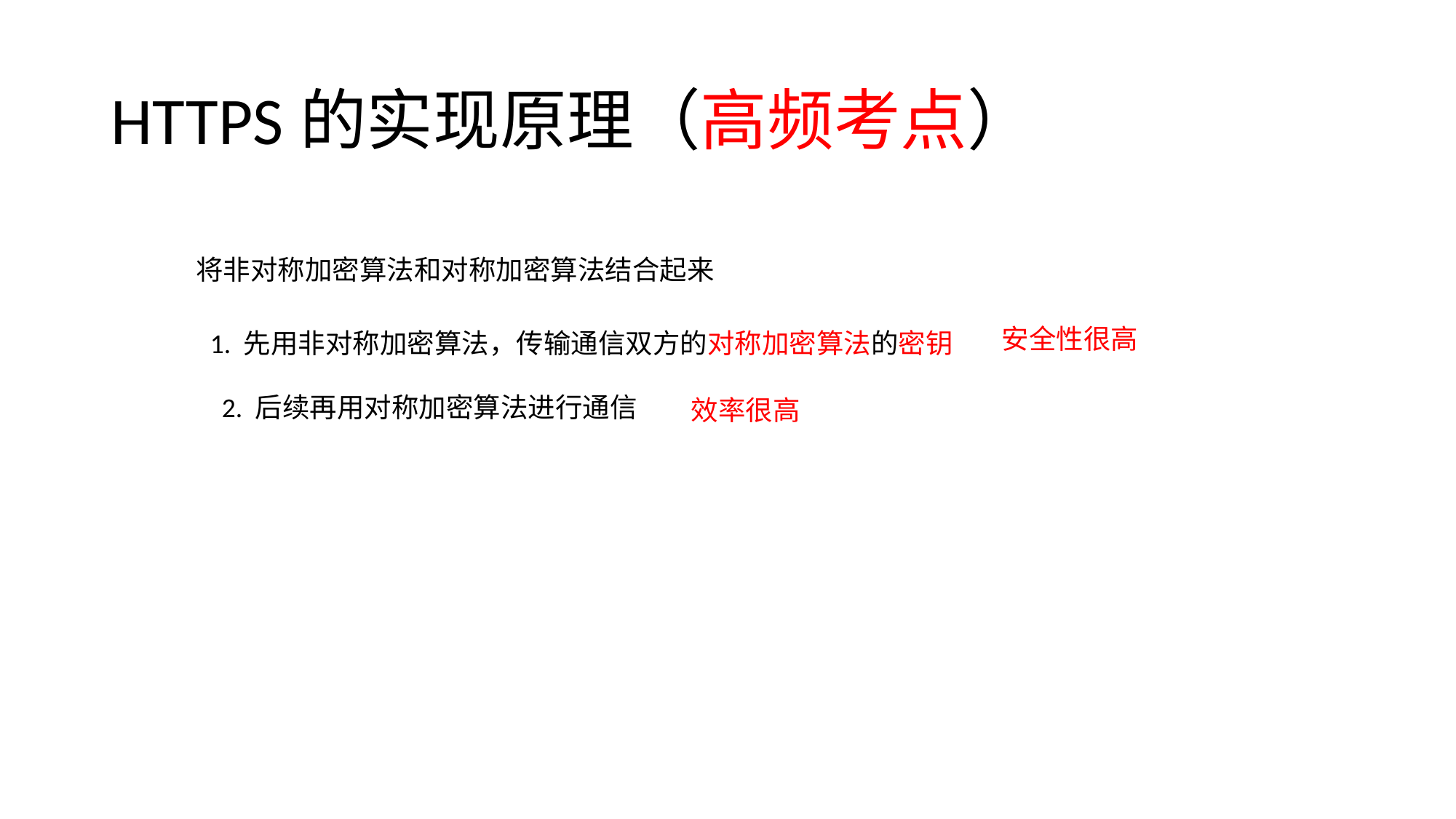

# HTTPS的实现原理（高频考点）
将非对称加密算法和对称加密算法结合起来
安全性很高
1. 先用非对称加密算法，传输通信双方的对称加密算法的密钥
2. 后续再用对称加密算法进行通信
效率很高